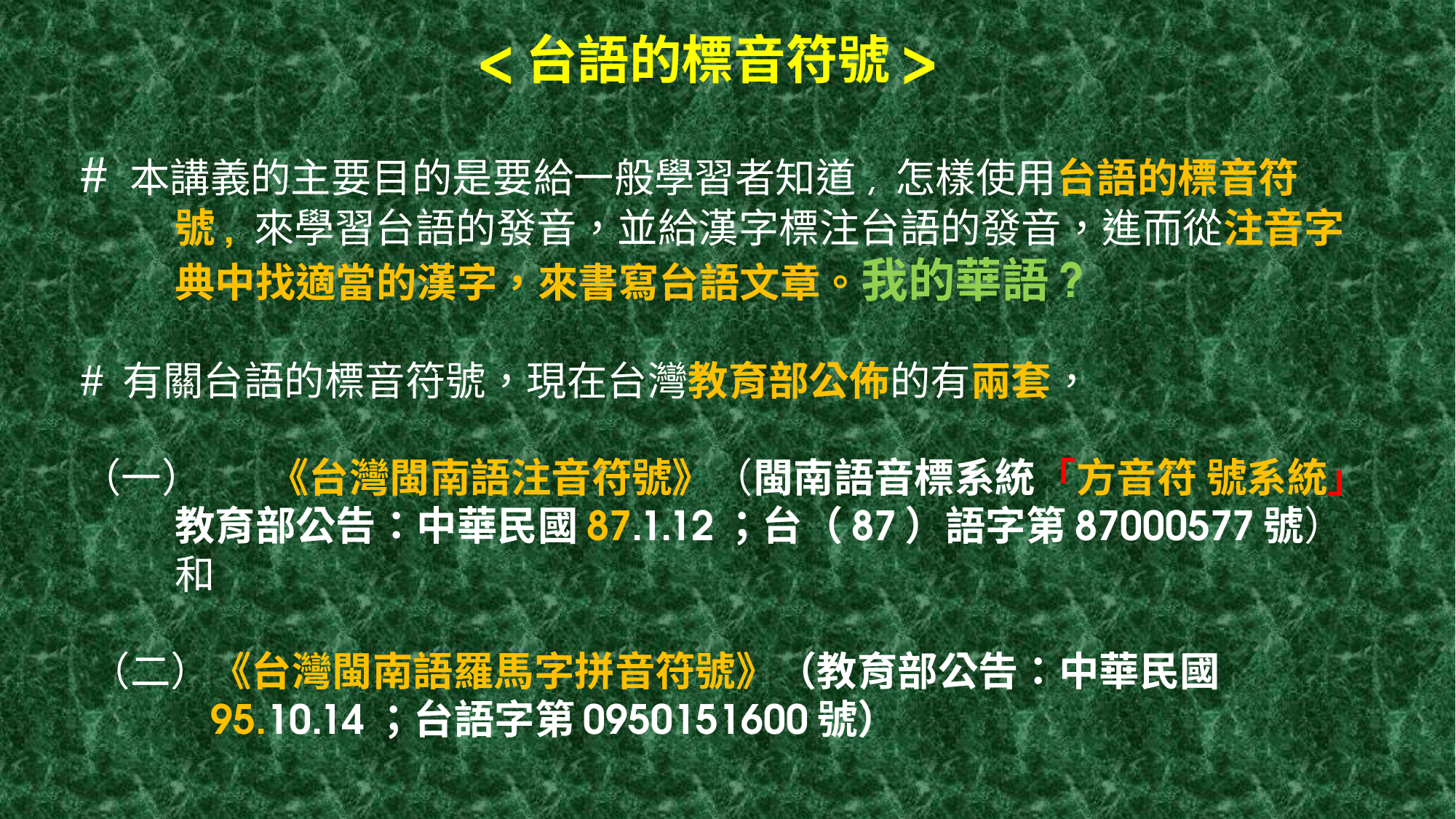

# <台語的標音符號>   # 本講義的主要目的是要給一般學習者知道, 怎樣使用台語的標音符 	號, 來學習台語的發音，並給漢字標注台語的發音，進而從注音字	典中找適當的漢字，來書寫台語文章。我的華語? # 有關台語的標音符號，現在台灣教育部公佈的有兩套， （一）	《台灣閩南語注音符號》（閩南語音標系統「方音符 號系統」		教育部公告：中華民國87.1.12；台（87）語字第87000577號）						和 （二）《台灣閩南語羅馬字拼音符號》（教育部公告：中華民國	 			   95.10.14；台語字第0950151600號）